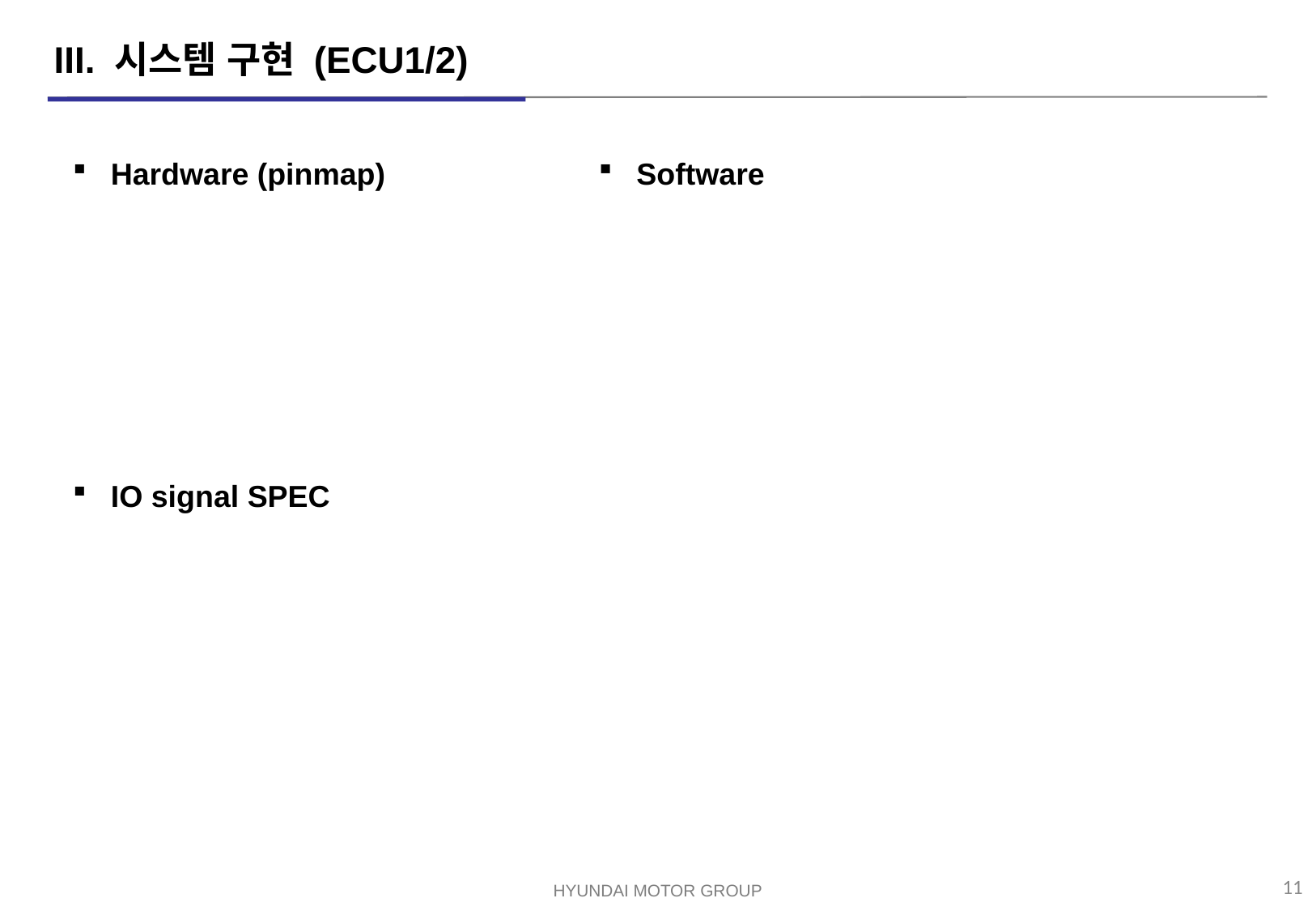

III. 시스템 구현 (ECU1/2)
Hardware (pinmap)

IO signal SPEC

Software